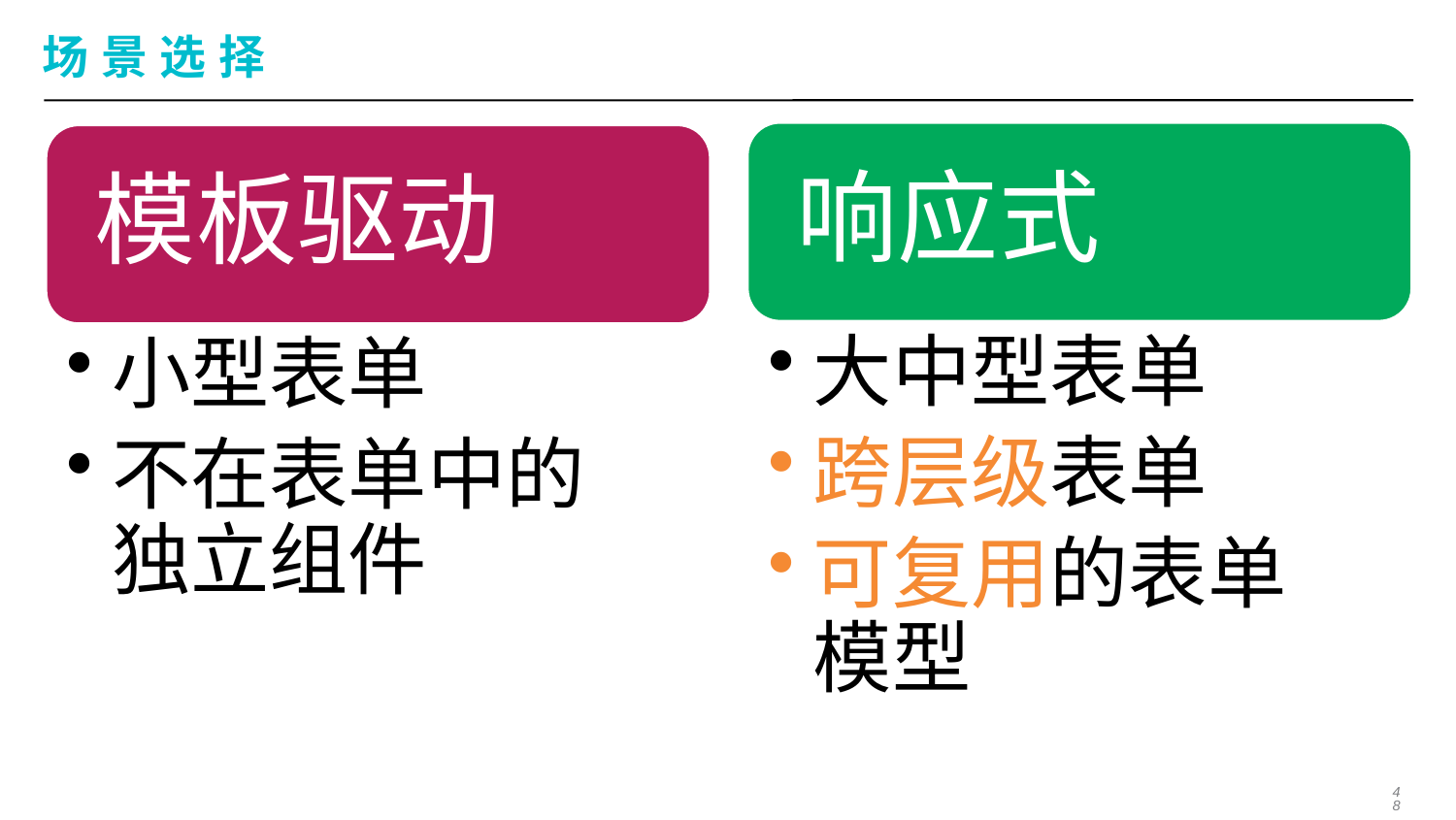

# 场景选择
模板驱动
小型表单
不在表单中的独立组件
响应式
大中型表单
跨层级表单
可复用的表单模型
48